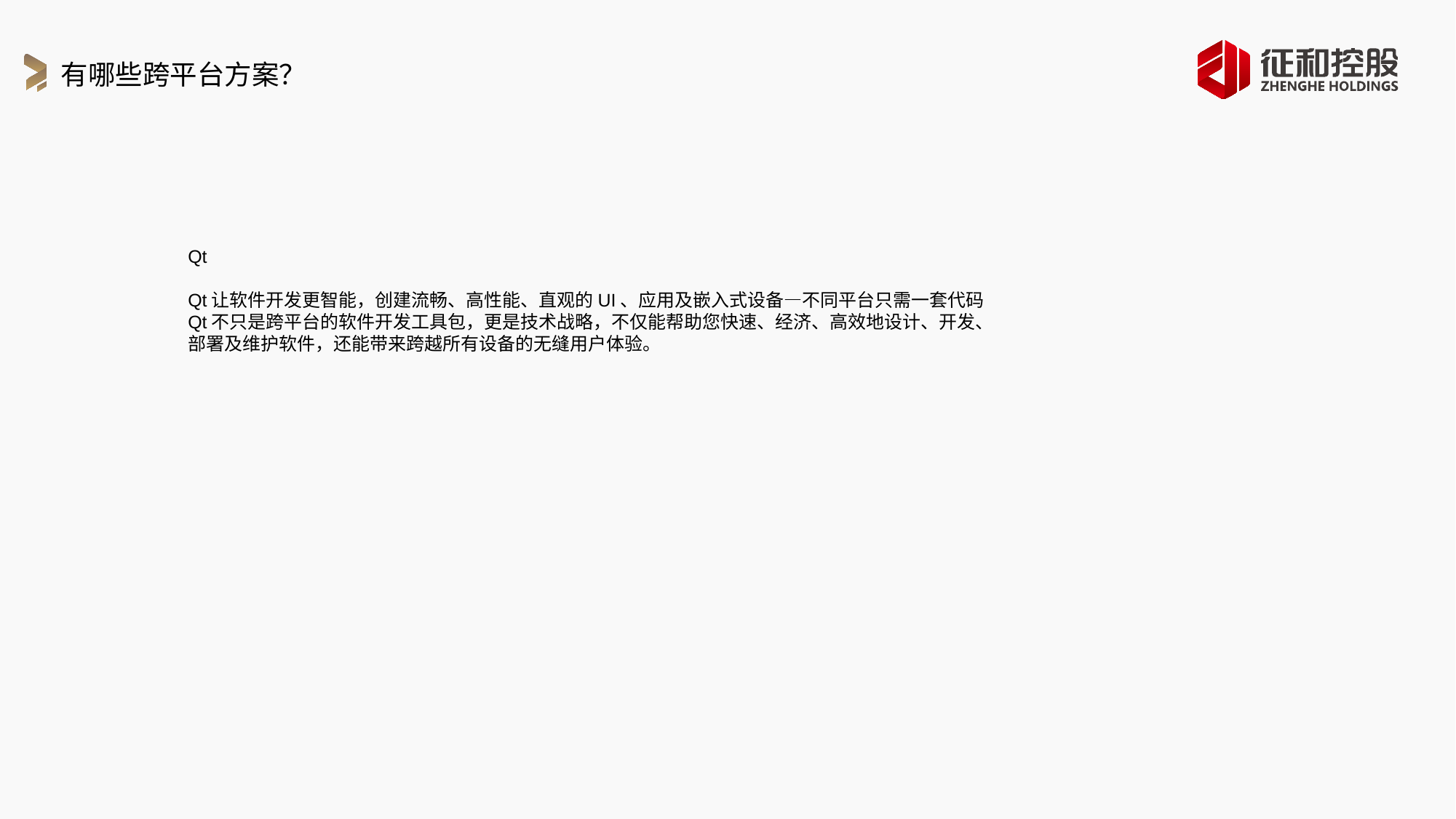

有哪些跨平台方案？
Qt

Qt让软件开发更智能，创建流畅、高性能、直观的UI、应用及嵌入式设备—不同平台只需一套代码
Qt不只是跨平台的软件开发工具包，更是技术战略，不仅能帮助您快速、经济、高效地设计、开发、
部署及维护软件，还能带来跨越所有设备的无缝用户体验。